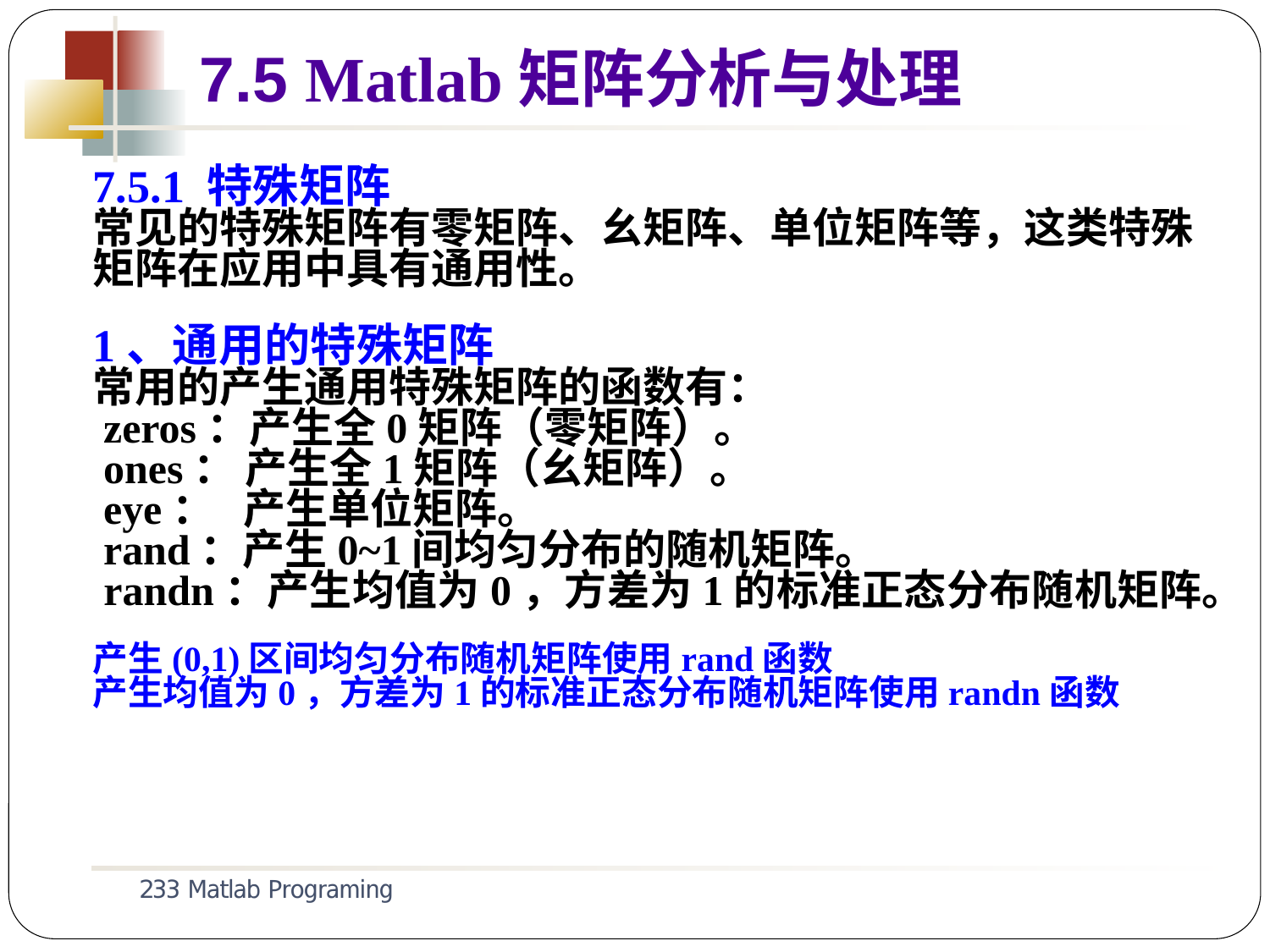

7.5 Matlab矩阵分析与处理
7.5.1 特殊矩阵
常见的特殊矩阵有零矩阵、幺矩阵、单位矩阵等，这类特殊
矩阵在应用中具有通用性。

1、通用的特殊矩阵
常用的产生通用特殊矩阵的函数有：
 zeros：产生全0矩阵（零矩阵）。
 ones： 产生全1矩阵（幺矩阵）。
 eye：   产生单位矩阵。
 rand：产生0~1间均匀分布的随机矩阵。
 randn：产生均值为0，方差为1的标准正态分布随机矩阵。

产生(0,1)区间均匀分布随机矩阵使用rand函数
产生均值为0，方差为1的标准正态分布随机矩阵使用randn函数
233 Matlab Programing